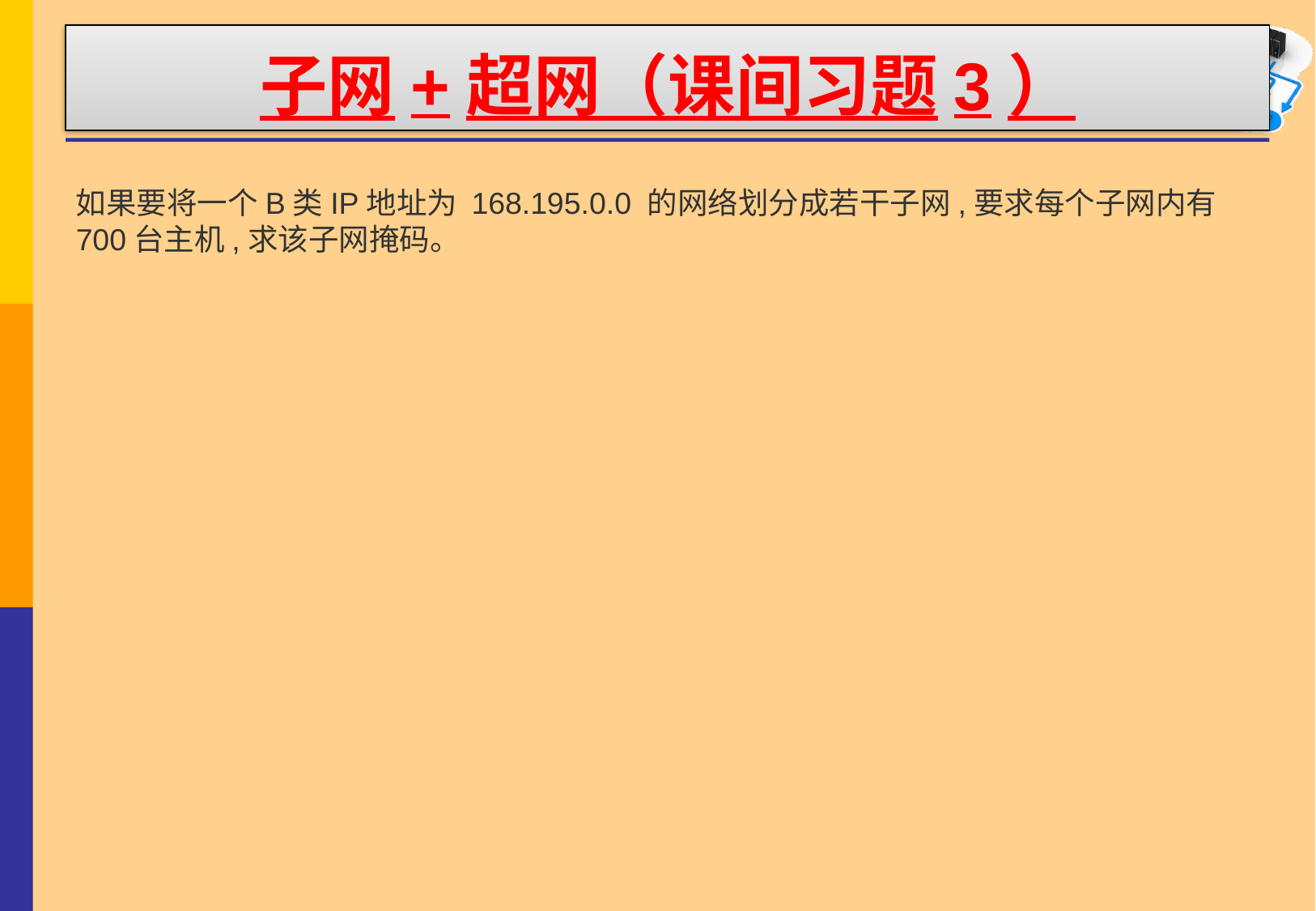

# 子网+超网（课间习题3）
如果要将一个B类IP地址为 168.195.0.0 的网络划分成若干子网,要求每个子网内有700台主机,求该子网掩码。